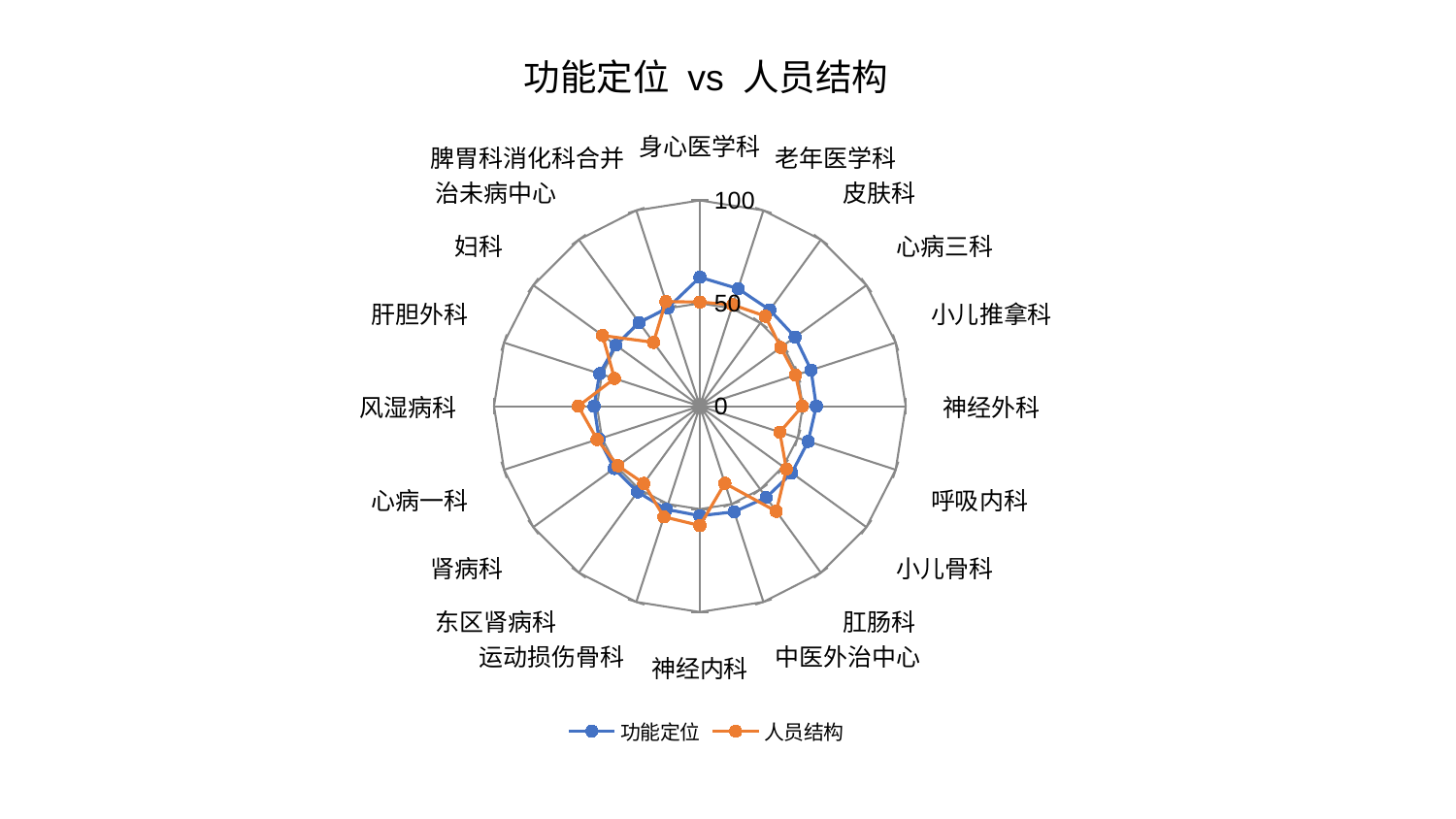

### Chart: 功能定位 vs 人员结构

| Category | 功能定位 | 人员结构 |
|---|---|---|
| 身心医学科 | 62.651969930880355 | 50.61192879312213 |
| 老年医学科 | 60.05907478876938 | 51.794163496728665 |
| 皮肤科 | 57.80427016089645 | 54.0771090299728 |
| 心病三科 | 57.19417112395356 | 48.571444745646474 |
| 小儿推拿科 | 56.812692372091 | 48.88777822240002 |
| 神经外科 | 56.560295226599244 | 49.83428716761922 |
| 呼吸内科 | 55.3535738374167 | 40.8263302248906 |
| 小儿骨科 | 55.203399511167724 | 51.966319357565645 |
| 肛肠科 | 54.847352808612634 | 63.164174877567085 |
| 中医外治中心 | 53.974262819533685 | 39.419371869070986 |
| 神经内科 | 53.252453690688746 | 57.99341502875526 |
| 运动损伤骨科 | 52.71415411717456 | 56.53139564644016 |
| 东区肾病科 | 51.5202468386945 | 46.36986293160194 |
| 肾病科 | 51.49985352128741 | 49.202916590295736 |
| 心病一科 | 51.49938241268815 | 52.48215644686613 |
| 风湿病科 | 51.37452301038964 | 59.05211198162183 |
| 肝胆外科 | 51.20032771090304 | 43.58375878766895 |
| 妇科 | 50.45560390410994 | 58.44455005050135 |
| 治未病中心 | 50.270564620785976 | 38.35021134095635 |
| 脾胃科消化科合并 | 50.270042261919414 | 53.4500643113515 |
100